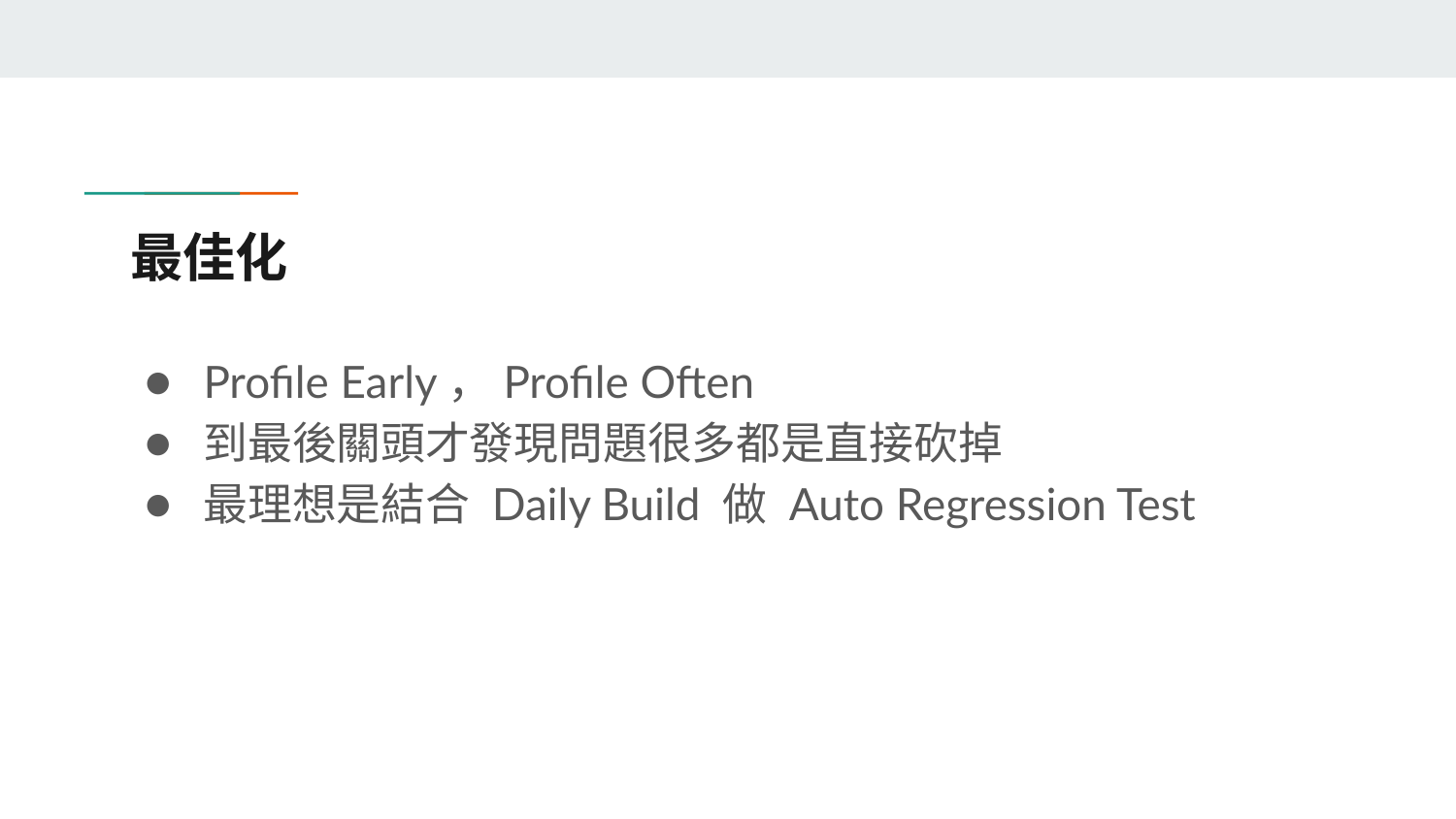

# 最佳化
Profile Early，Profile Often
到最後關頭才發現問題很多都是直接砍掉
最理想是結合 Daily Build 做 Auto Regression Test